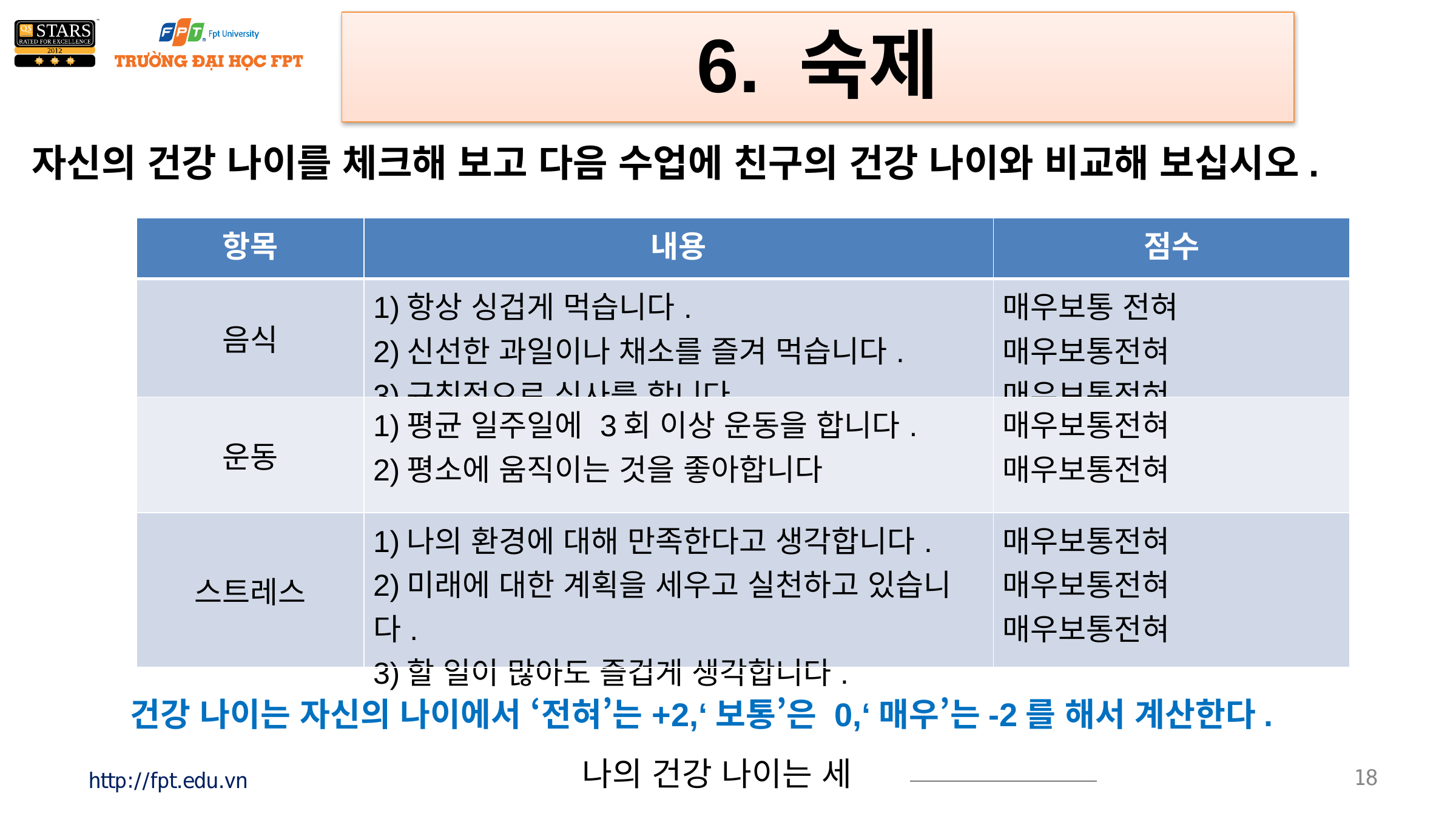

6. 숙제
자신의 건강 나이를 체크해 보고 다음 수업에 친구의 건강 나이와 비교해 보십시오.
| 항목 | 내용 | 점수 |
| --- | --- | --- |
| 음식 | 1)항상 싱겁게 먹습니다. 2)신선한 과일이나 채소를 즐겨 먹습니다. 3)규칙적으로 식사를 합니다. | 매우보통 전혀 매우보통전혀 매우보통전혀 |
| 운동 | 1)평균 일주일에 3회 이상 운동을 합니다. 2)평소에 움직이는 것을 좋아합니다 | 매우보통전혀 매우보통전혀 |
| 스트레스 | 1)나의 환경에 대해 만족한다고 생각합니다. 2)미래에 대한 계획을 세우고 실천하고 있습니 다. 3)할 일이 많아도 즐겁게 생각합니다. | 매우보통전혀 매우보통전혀 매우보통전혀 |
건강 나이는 자신의 나이에서 ‘전혀’는+2,‘보통’은 0,‘매우’는-2를 해서 계산한다.
                                                나의 건강 나이는 세
http://fpt.edu.vn
18